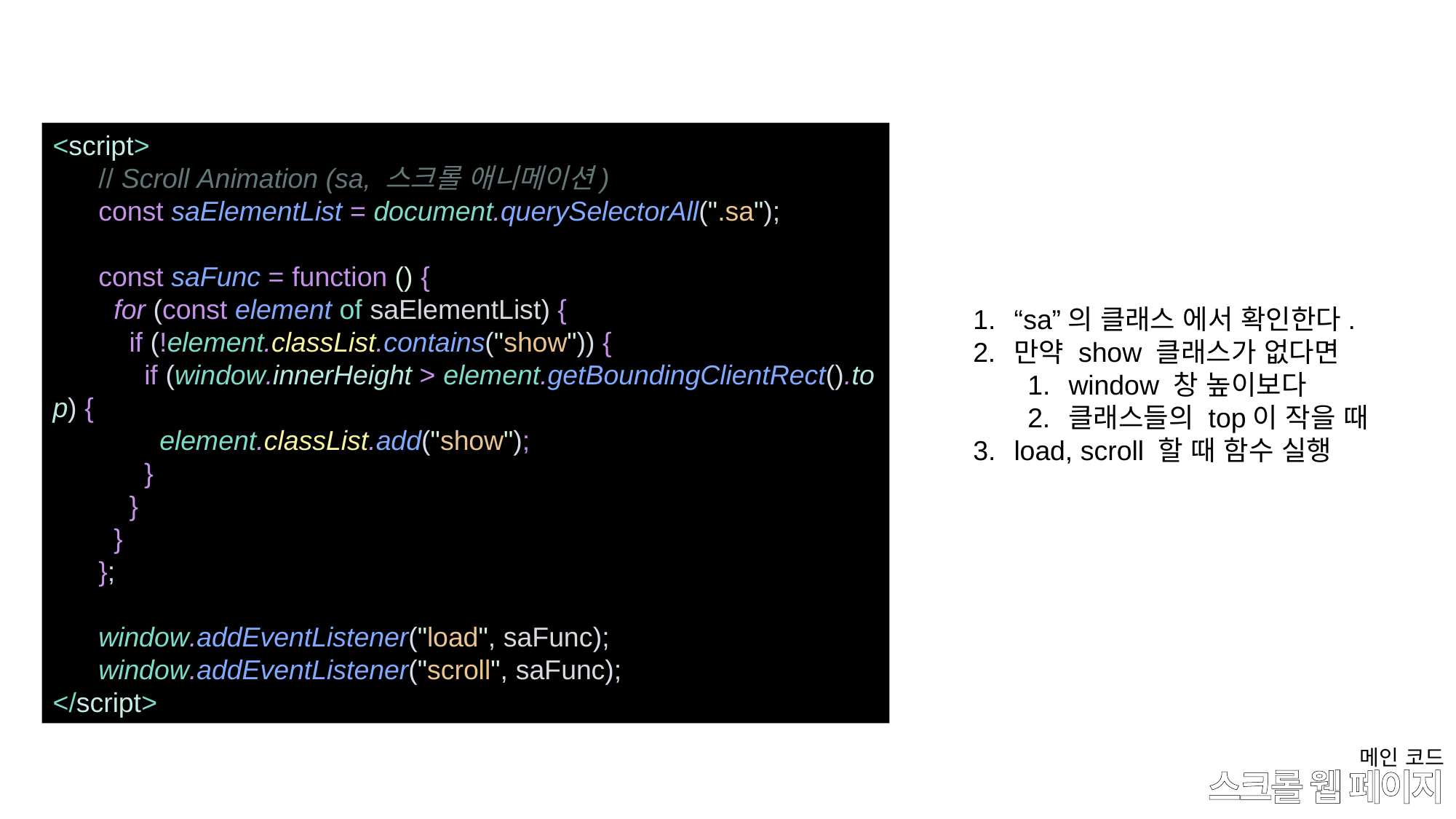

<script>
      // Scroll Animation (sa, 스크롤 애니메이션)
      const saElementList = document.querySelectorAll(".sa");
      const saFunc = function () {
        for (const element of saElementList) {
          if (!element.classList.contains("show")) {
            if (window.innerHeight > element.getBoundingClientRect().top) {
              element.classList.add("show");
            }
          }
        }
      };
      window.addEventListener("load", saFunc);
      window.addEventListener("scroll", saFunc);
</script>
“sa”의 클래스 에서 확인한다.
만약 show 클래스가 없다면
window 창 높이보다
클래스들의 top이 작을 때
load, scroll 할 때 함수 실행
메인 코드
# 스크롤 웹 페이지